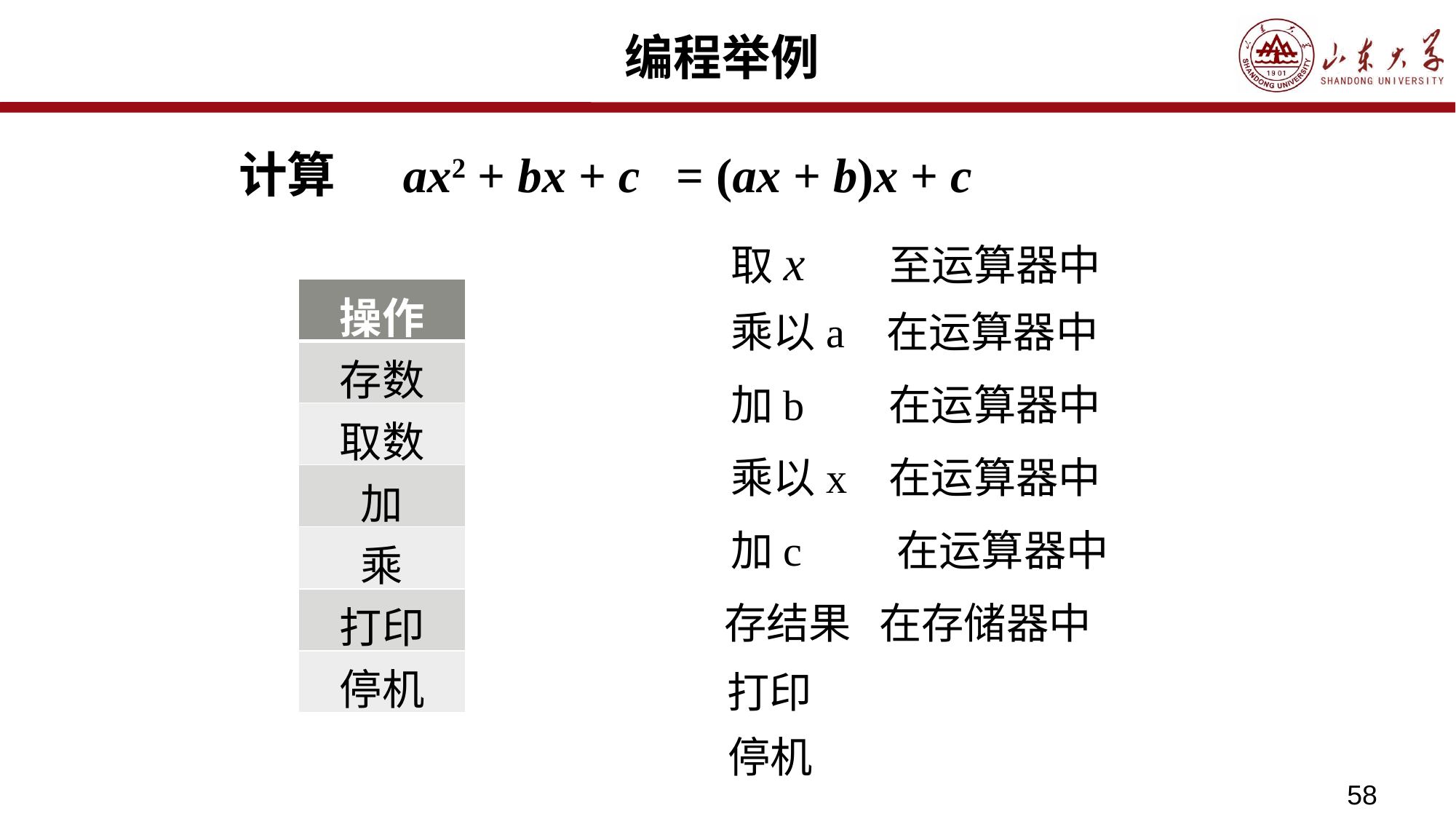

# 编程举例
计算     ax2 + bx + c
= (ax + b)x + c
取x       至运算器中
| 操作 |
| --- |
| 存数 |
| 取数 |
| 加 |
| 乘 |
| 打印 |
| 停机 |
乘以a   在运算器中
加b       在运算器中
乘以x   在运算器中
加c        在运算器中
存结果   在存储器中
打印
停机
58